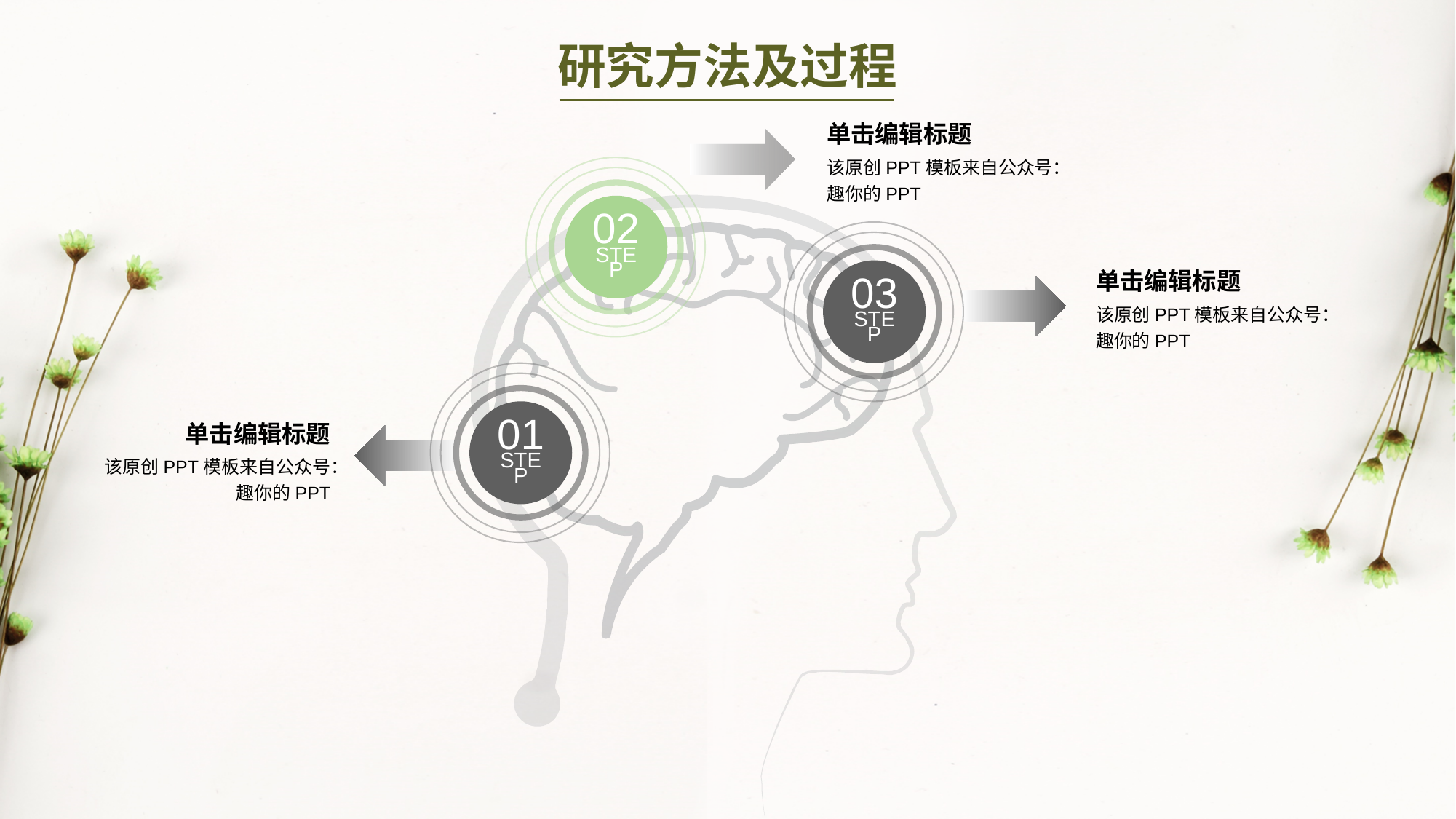

研究方法及过程
单击编辑标题

该原创PPT模板来自公众号：趣你的PPT

02
STEP

03
STEP
单击编辑标题

该原创PPT模板来自公众号：趣你的PPT

01
STEP
单击编辑标题

该原创PPT模板来自公众号：趣你的PPT